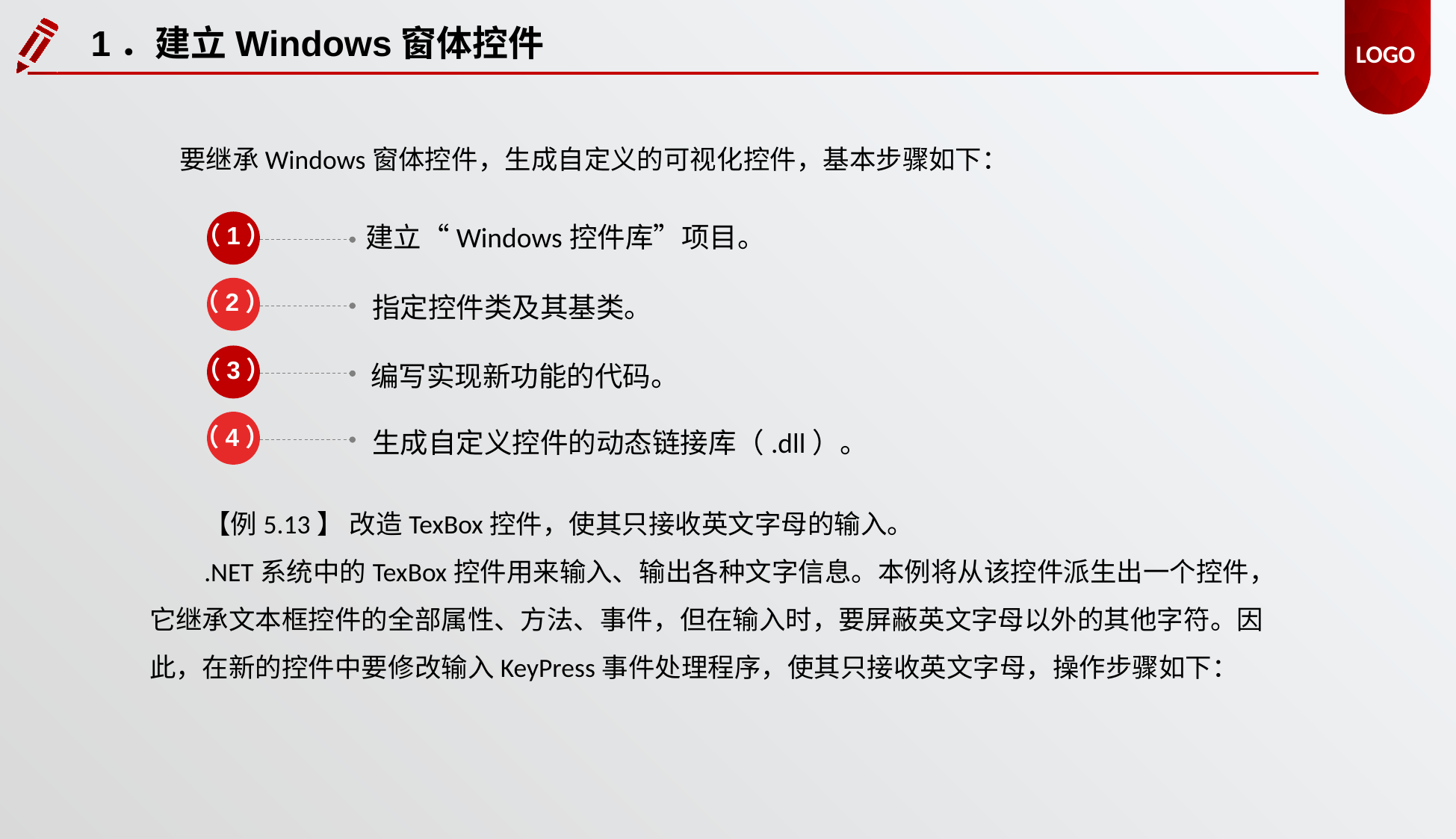

1．建立Windows窗体控件
要继承Windows窗体控件，生成自定义的可视化控件，基本步骤如下：

（1）
建立“Windows控件库”项目。

（2）
指定控件类及其基类。

（3）
编写实现新功能的代码。

（4）
生成自定义控件的动态链接库（.dll）。
【例5.13】 改造TexBox控件，使其只接收英文字母的输入。
.NET系统中的TexBox控件用来输入、输出各种文字信息。本例将从该控件派生出一个控件，它继承文本框控件的全部属性、方法、事件，但在输入时，要屏蔽英文字母以外的其他字符。因此，在新的控件中要修改输入KeyPress事件处理程序，使其只接收英文字母，操作步骤如下：